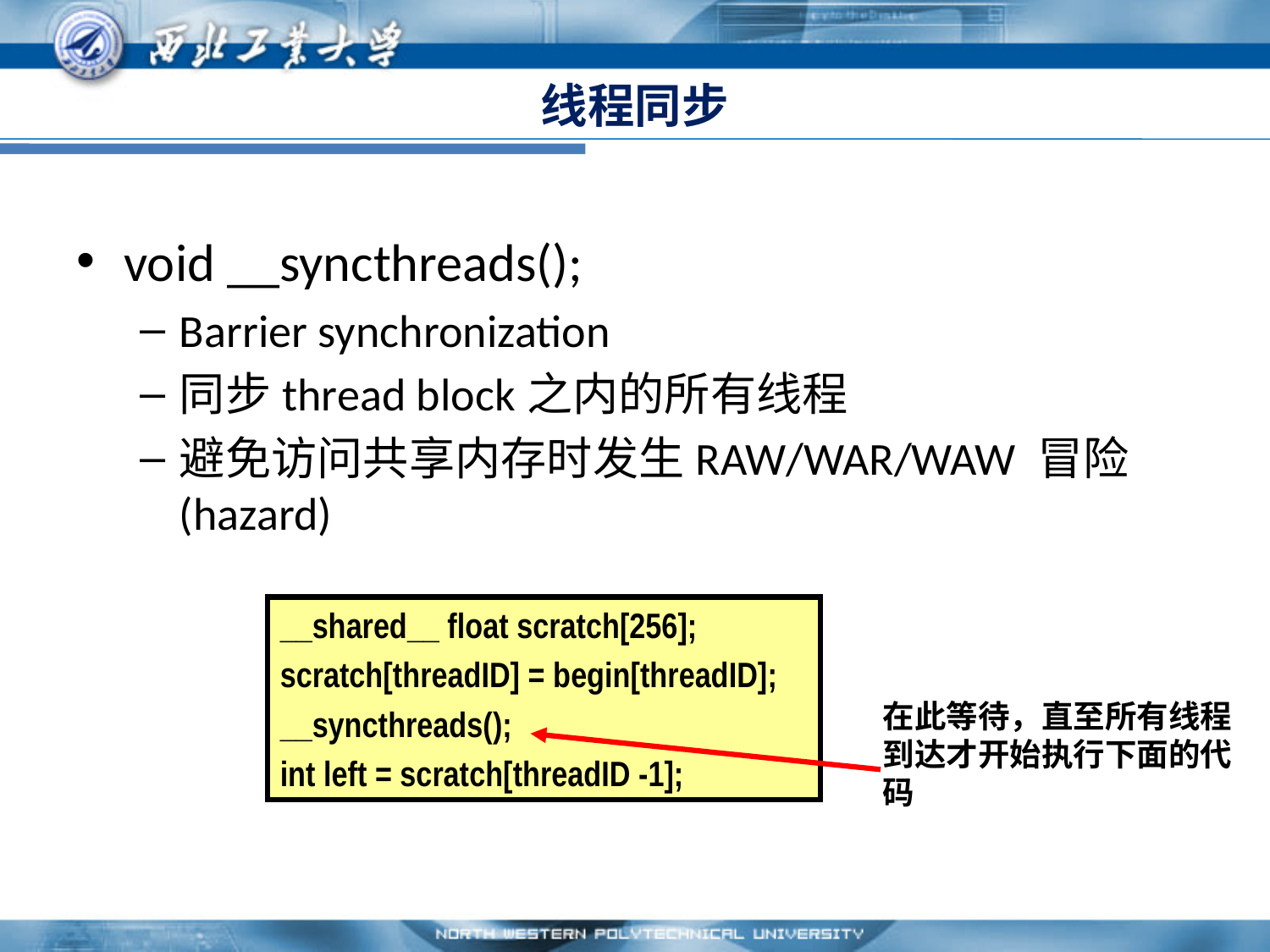

# 线程同步
void __syncthreads();
Barrier synchronization
同步thread block之内的所有线程
避免访问共享内存时发生RAW/WAR/WAW 冒险(hazard)
__shared__ float scratch[256];
scratch[threadID] = begin[threadID];
__syncthreads();
int left = scratch[threadID -1];
在此等待，直至所有线程到达才开始执行下面的代码